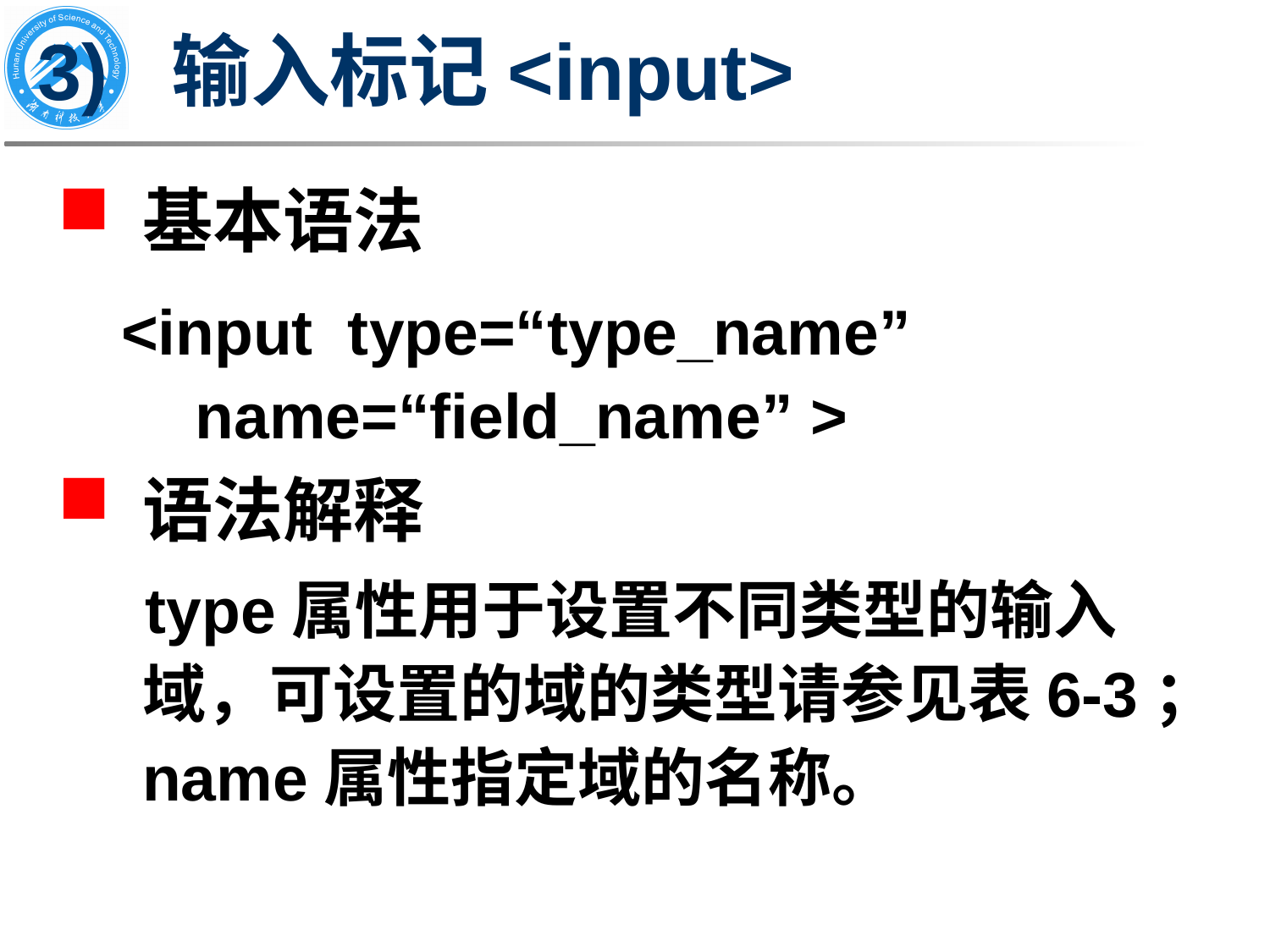

# 3)  输入标记<input>
基本语法
<input  type=“type_name” name=“field_name” >
语法解释
     type属性用于设置不同类型的输入域，可设置的域的类型请参见表6-3；name属性指定域的名称。